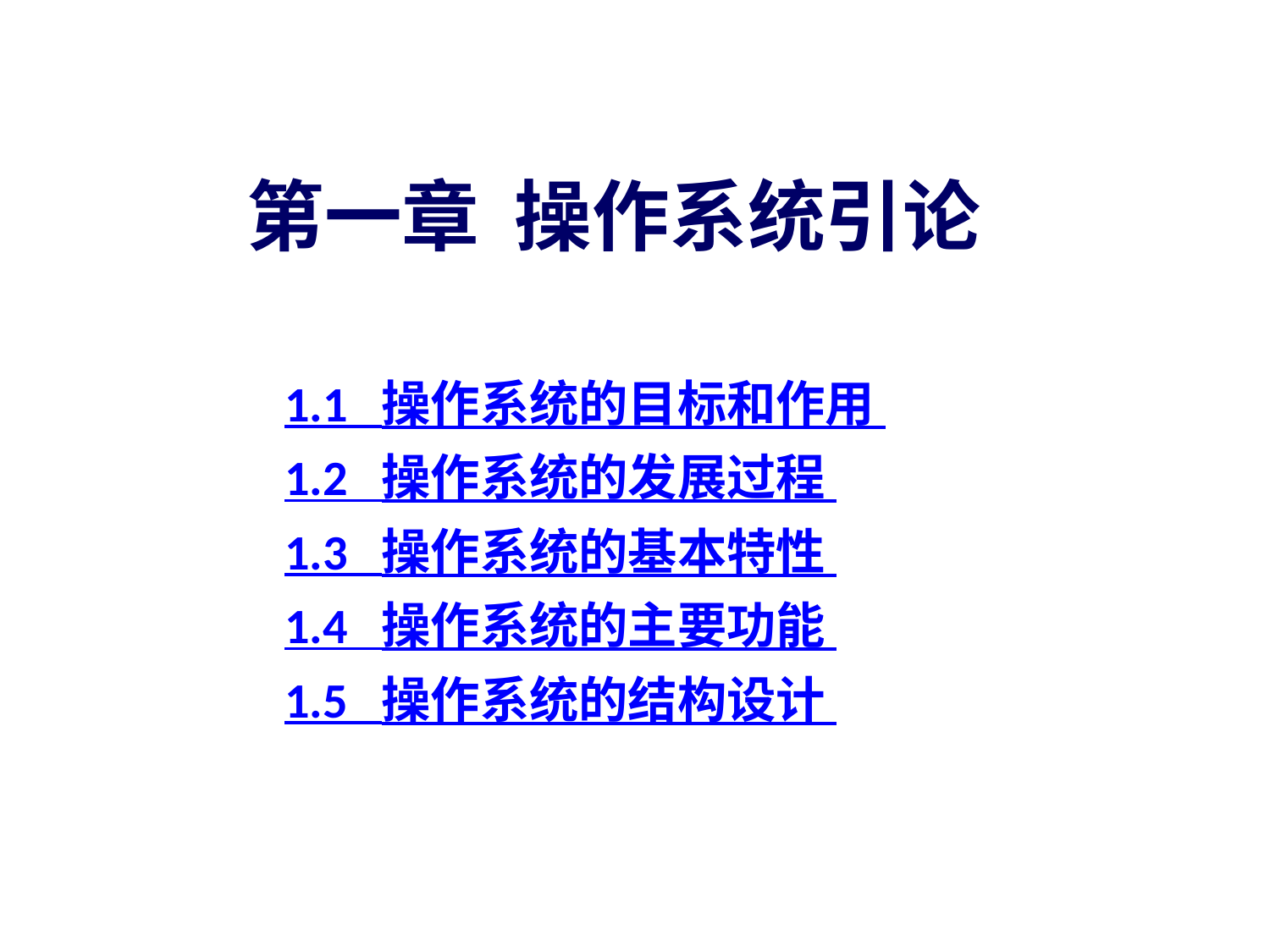

第一章  操作系统引论

1.1   操作系统的目标和作用
1.2   操作系统的发展过程
1.3   操作系统的基本特性
1.4   操作系统的主要功能
1.5   操作系统的结构设计